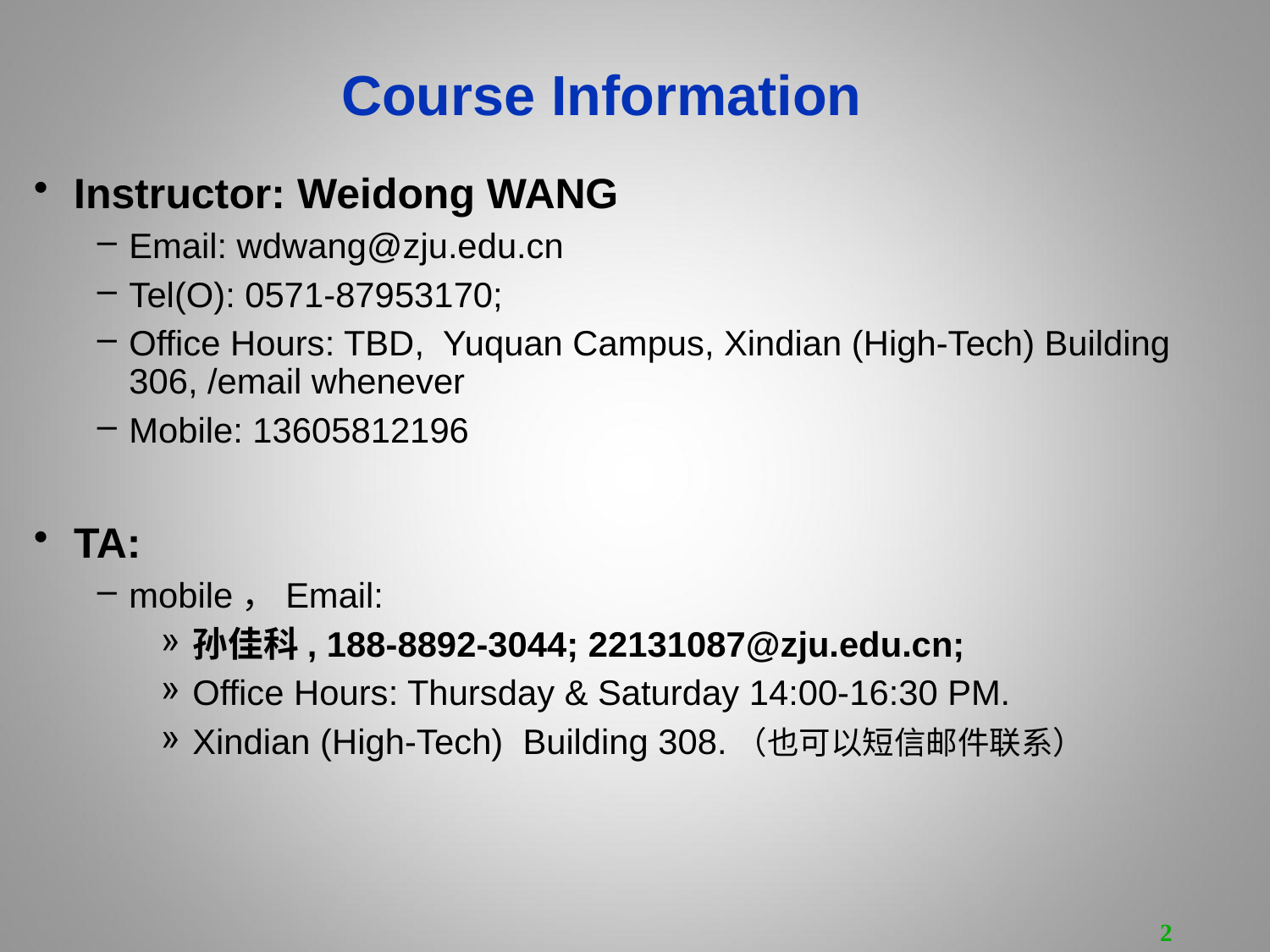

Course Information
Instructor: Weidong WANG
Email: wdwang@zju.edu.cn
Tel(O): 0571-87953170;
Office Hours: TBD,  Yuquan Campus, Xindian (High-Tech) Building 306, /email whenever
Mobile: 13605812196

TA:
mobile，Email:
孙佳科, 188-8892-3044; 22131087@zju.edu.cn;
Office Hours: Thursday & Saturday 14:00-16:30 PM.
Xindian (High-Tech)  Building 308.（也可以短信邮件联系）

2